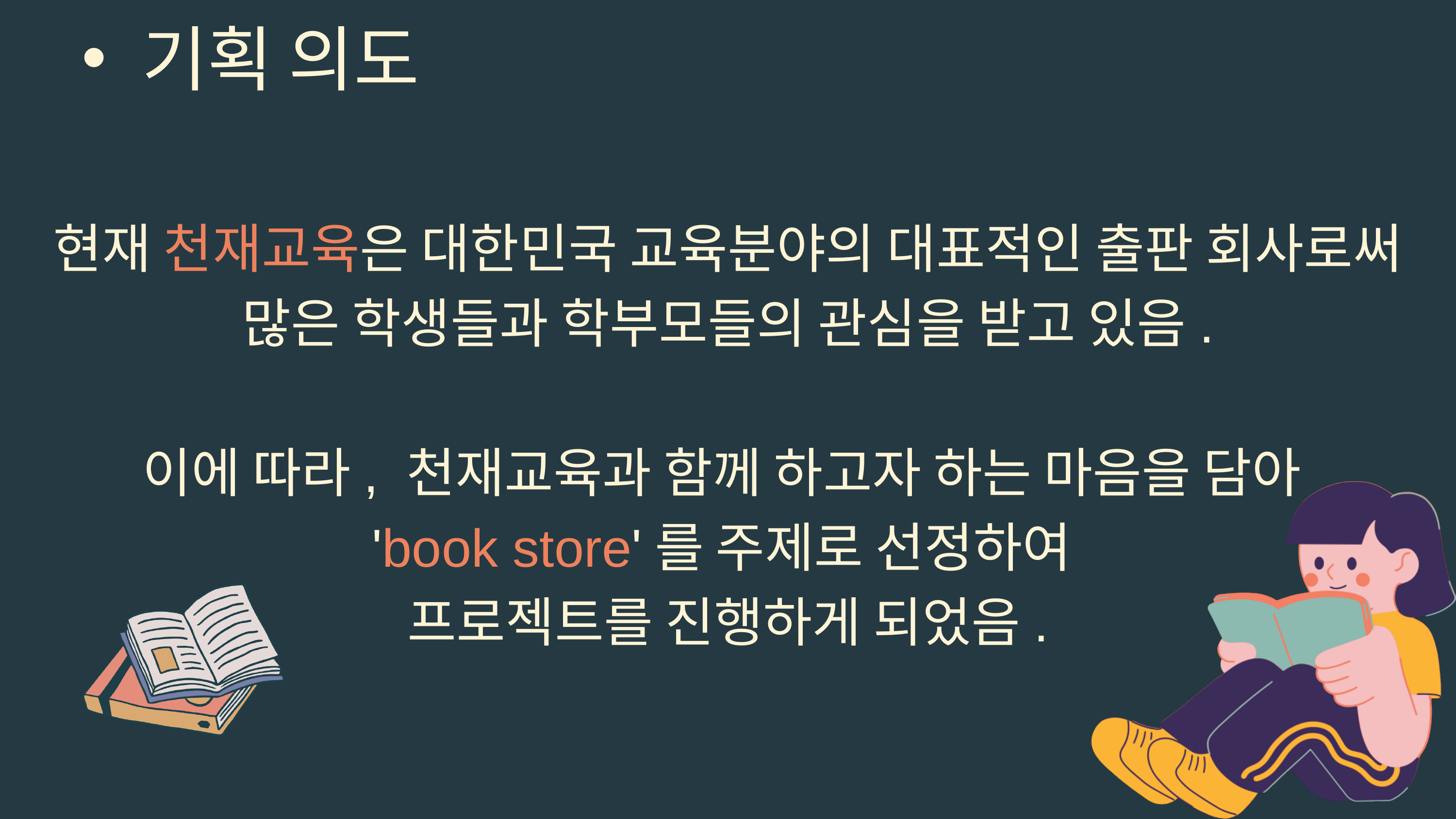

기획 의도
현재 천재교육은 대한민국 교육분야의 대표적인 출판 회사로써 많은 학생들과 학부모들의 관심을 받고 있음.

이에 따라, 천재교육과 함께 하고자 하는 마음을 담아
'book store'를 주제로 선정하여
프로젝트를 진행하게 되었음.